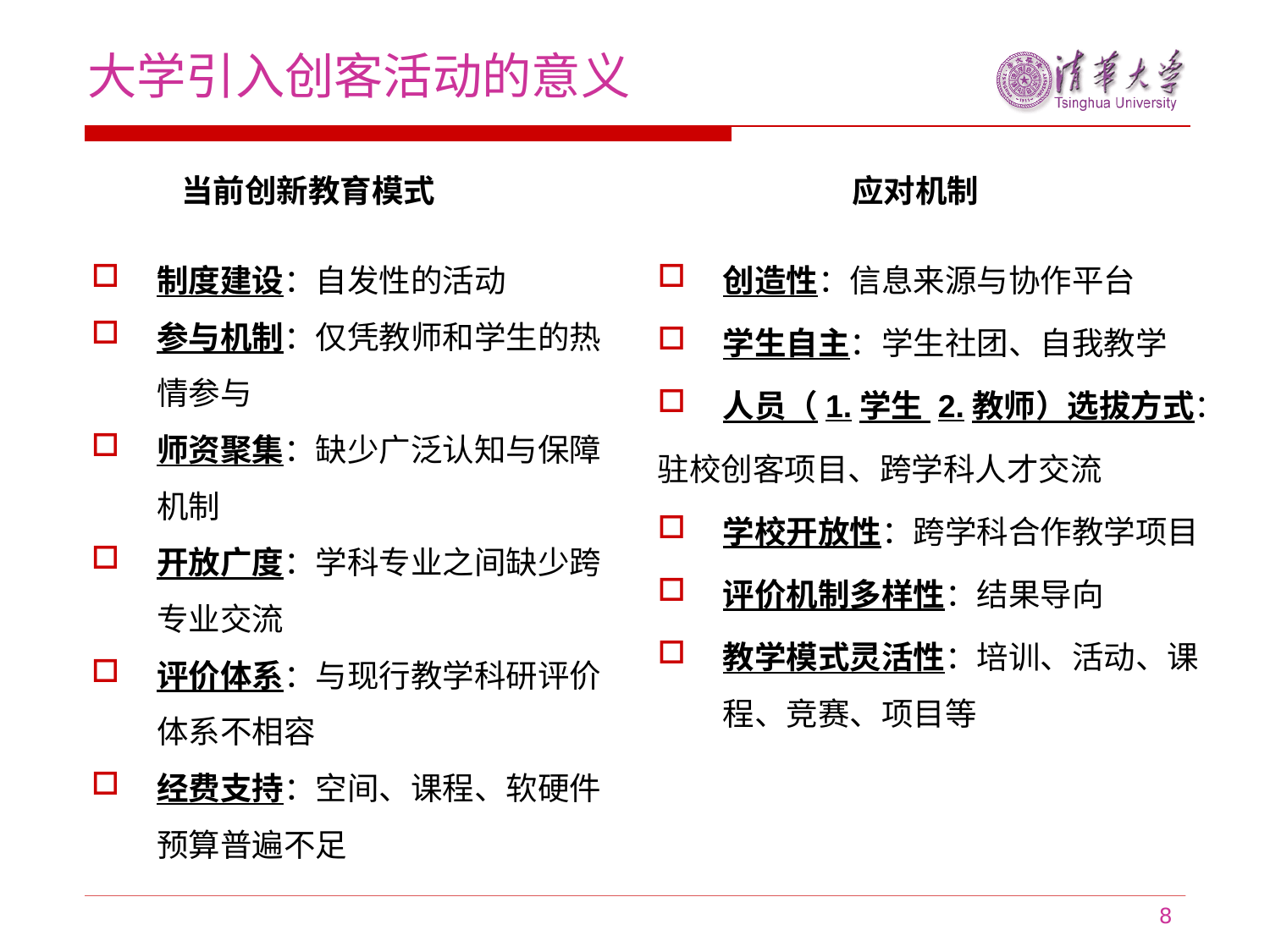

# 大学引入创客活动的意义
当前创新教育模式
应对机制
制度建设：自发性的活动
参与机制：仅凭教师和学生的热情参与
师资聚集：缺少广泛认知与保障机制
开放广度：学科专业之间缺少跨专业交流
评价体系：与现行教学科研评价体系不相容
经费支持：空间、课程、软硬件预算普遍不足
创造性：信息来源与协作平台
学生自主：学生社团、自我教学
人员（1.学生 2.教师）选拔方式：
驻校创客项目、跨学科人才交流
学校开放性：跨学科合作教学项目
评价机制多样性：结果导向
教学模式灵活性：培训、活动、课程、竞赛、项目等
8